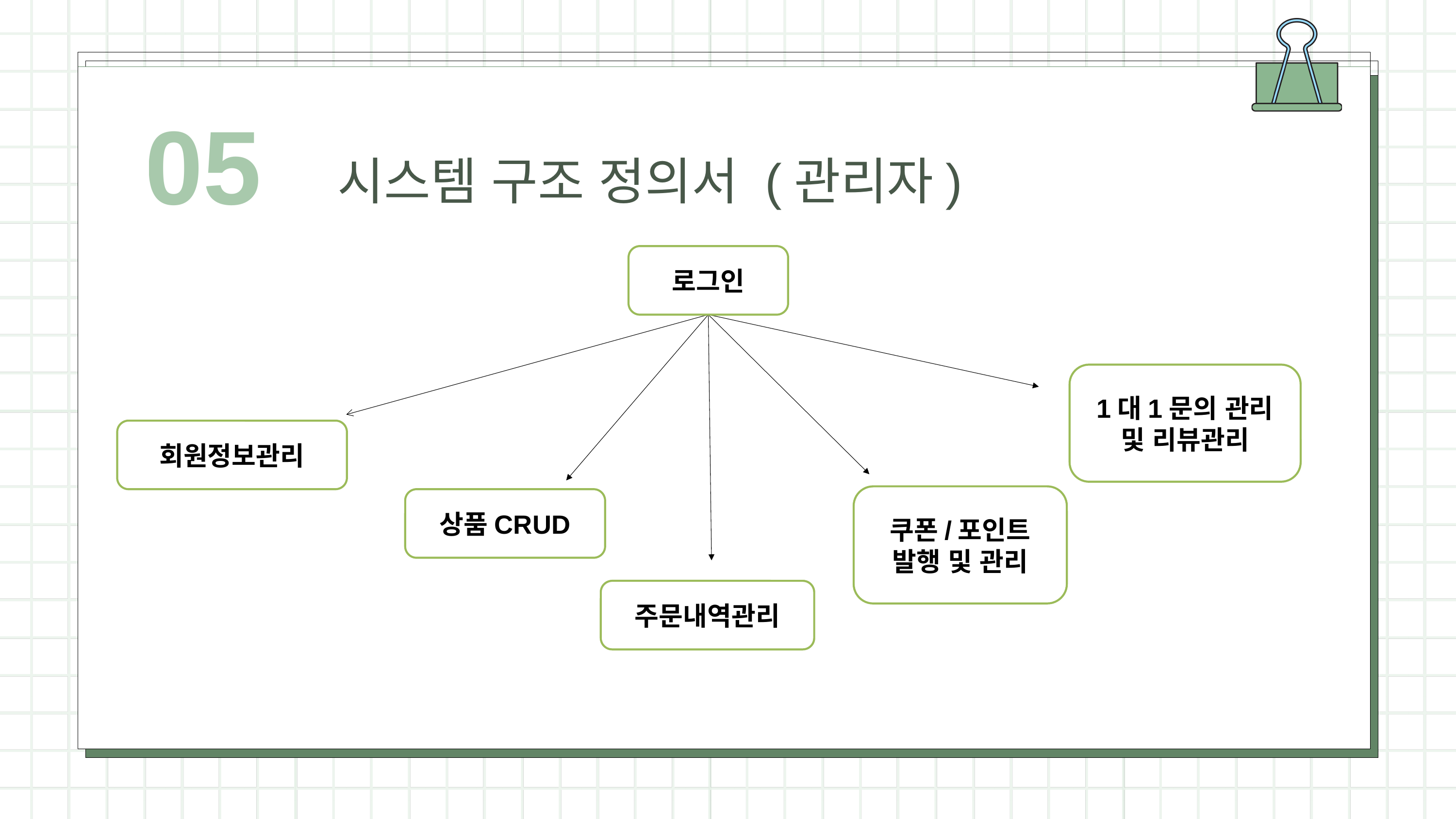

05
시스템 구조 정의서 (관리자)
로그인
1대1문의 관리 및 리뷰관리
회원정보관리
쿠폰/포인트
발행 및 관리
상품CRUD
주문내역관리